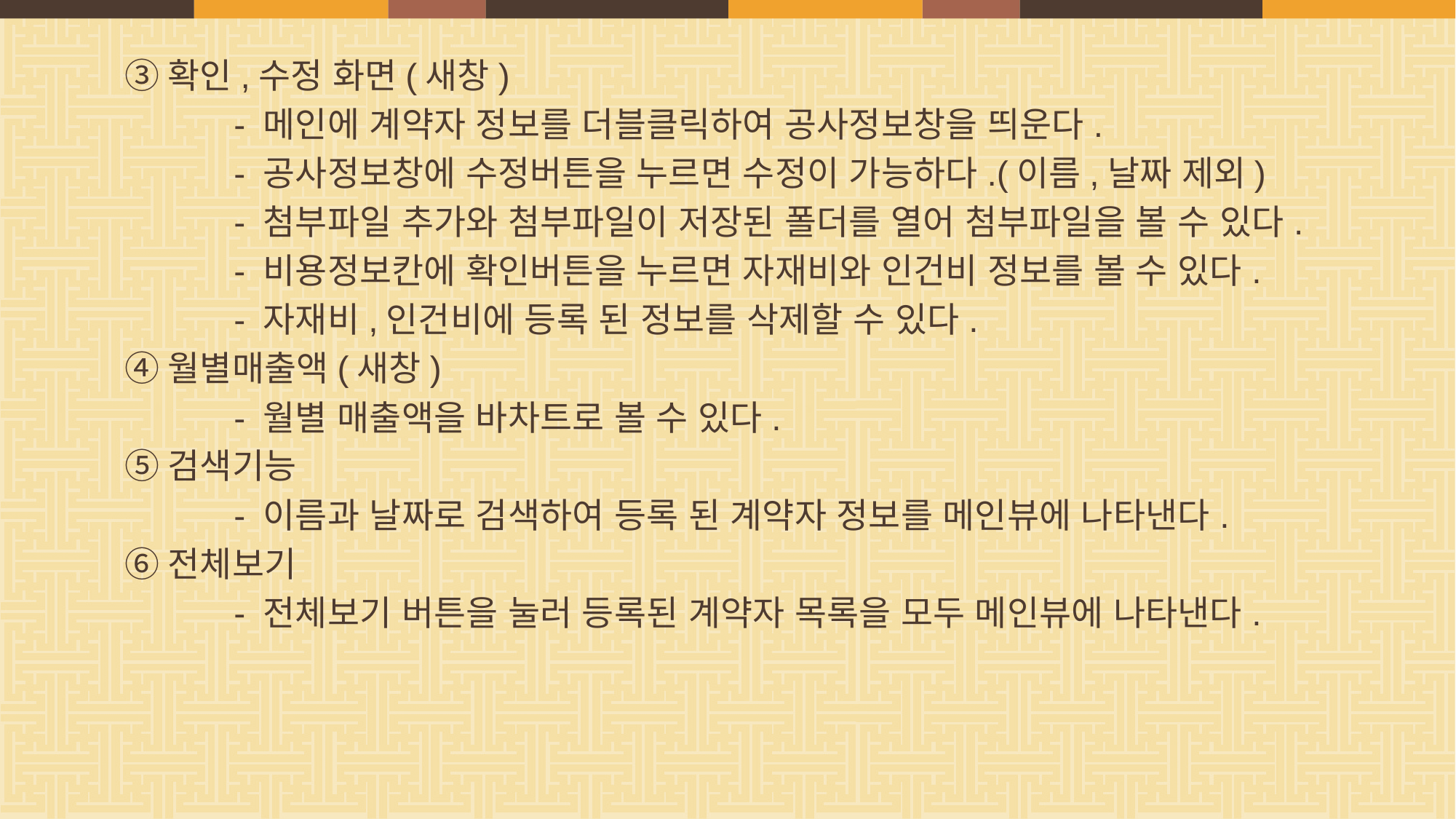

③확인,수정 화면(새창)
		- 메인에 계약자 정보를 더블클릭하여 공사정보창을 띄운다.
		- 공사정보창에 수정버튼을 누르면 수정이 가능하다.(이름,날짜 제외)
		- 첨부파일 추가와 첨부파일이 저장된 폴더를 열어 첨부파일을 볼 수 있다.
		- 비용정보칸에 확인버튼을 누르면 자재비와 인건비 정보를 볼 수 있다.
		- 자재비,인건비에 등록 된 정보를 삭제할 수 있다.
	④월별매출액(새창)
		- 월별 매출액을 바차트로 볼 수 있다.
	⑤검색기능
		- 이름과 날짜로 검색하여 등록 된 계약자 정보를 메인뷰에 나타낸다.
	⑥전체보기
		- 전체보기 버튼을 눌러 등록된 계약자 목록을 모두 메인뷰에 나타낸다.